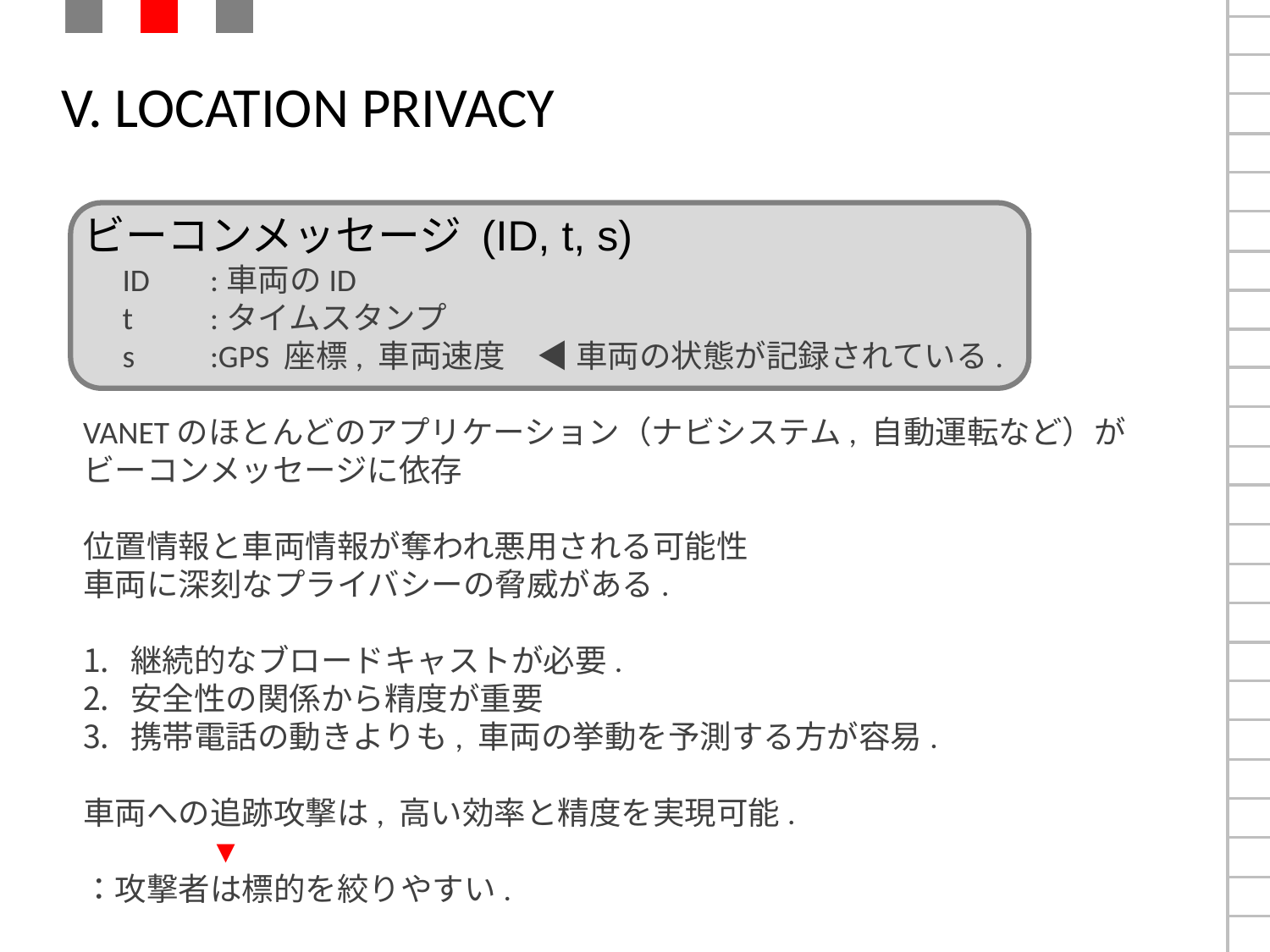

# V. LOCATION PRIVACY

ビーコンメッセージ (ID, t, s)
　ID　	:車両のID
　t 	:タイムスタンプ
　s	:GPS 座標, 車両速度　◀ 車両の状態が記録されている.

VANETのほとんどのアプリケーション（ナビシステム, 自動運転など）がビーコンメッセージに依存

位置情報と車両情報が奪われ悪用される可能性
車両に深刻なプライバシーの脅威がある.

継続的なブロードキャストが必要.
安全性の関係から精度が重要
携帯電話の動きよりも, ⾞両の挙動を予測する⽅が容易.

⾞両への追跡攻撃は, ⾼い効率と精度を実現可能.
	▼
：攻撃者は標的を絞りやすい.